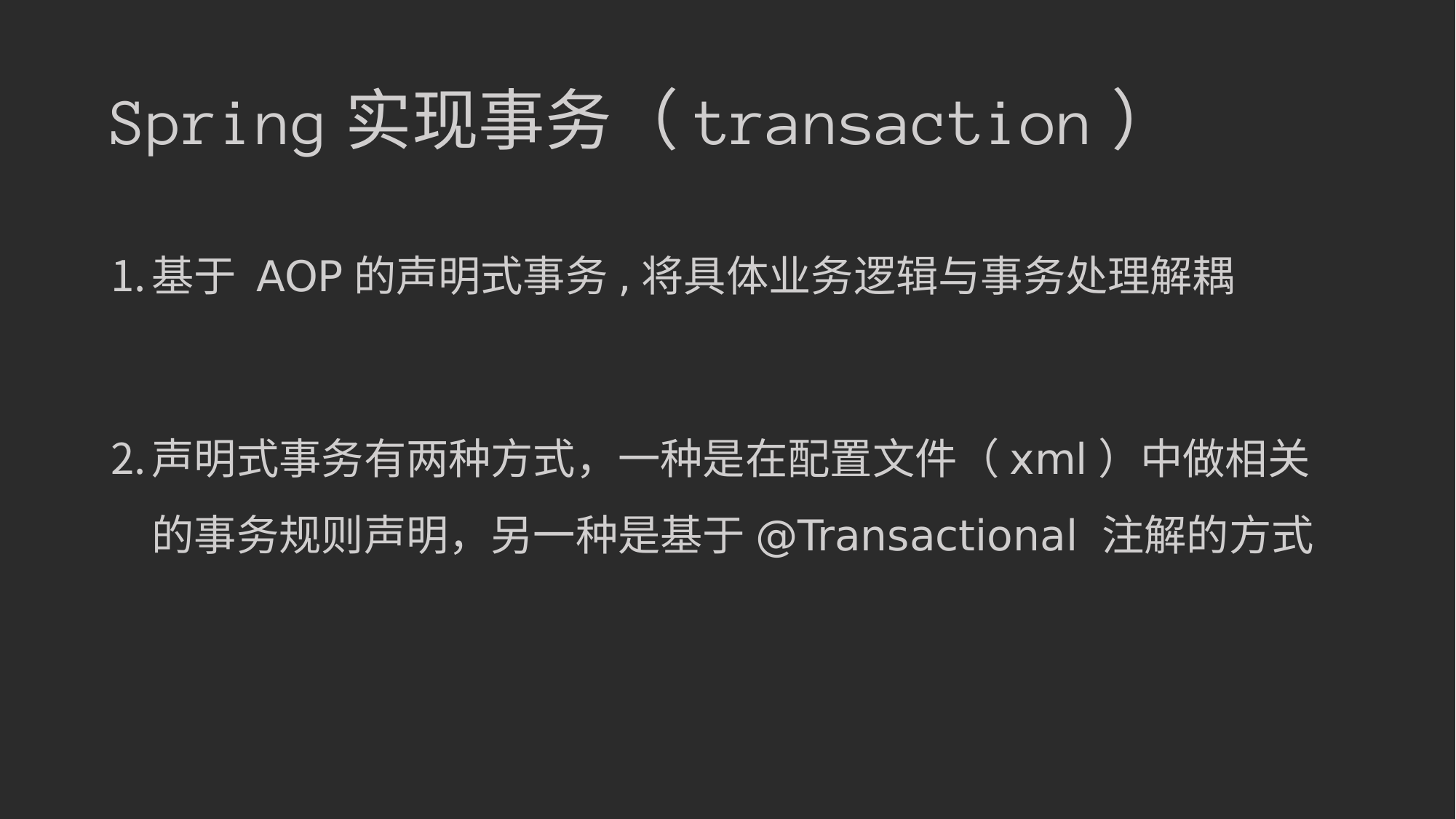

# Spring实现事务（transaction）
基于 AOP的声明式事务,将具体业务逻辑与事务处理解耦

声明式事务有两种方式，一种是在配置文件（xml）中做相关的事务规则声明，另一种是基于@Transactional 注解的方式